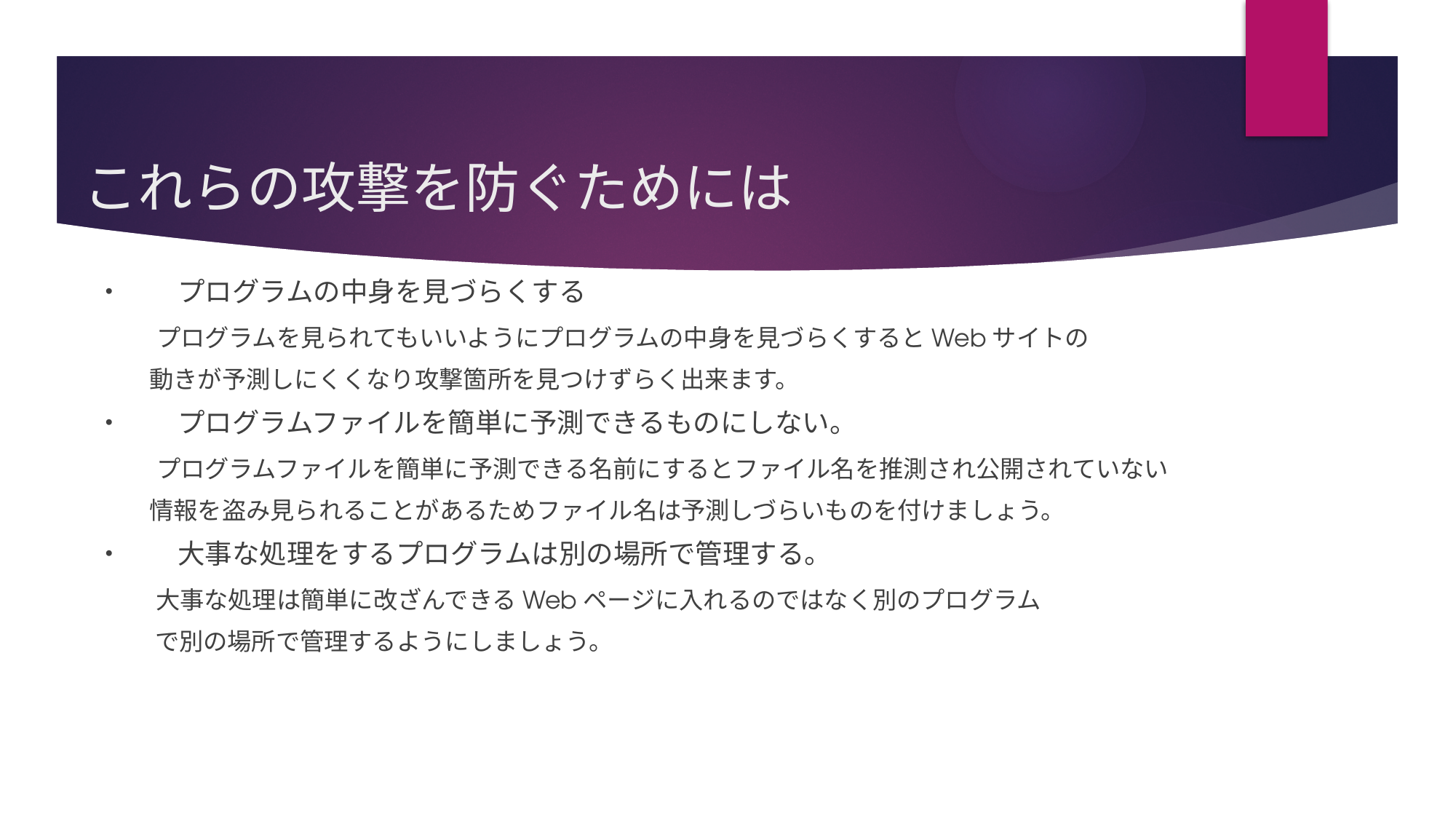

# これらの攻撃を防ぐためには
・　　プログラムの中身を見づらくする
　　 プログラムを見られてもいいようにプログラムの中身を見づらくするとWebサイトの
　　 動きが予測しにくくなり攻撃箇所を見つけずらく出来ます。
・　　プログラムファイルを簡単に予測できるものにしない。
　　 プログラムファイルを簡単に予測できる名前にするとファイル名を推測され公開されていない
　　 情報を盗み見られることがあるためファイル名は予測しづらいものを付けましょう。
・　　大事な処理をするプログラムは別の場所で管理する。
　　 大事な処理は簡単に改ざんできるWebページに入れるのではなく別のプログラム
　　  で別の場所で管理するようにしましょう。
34